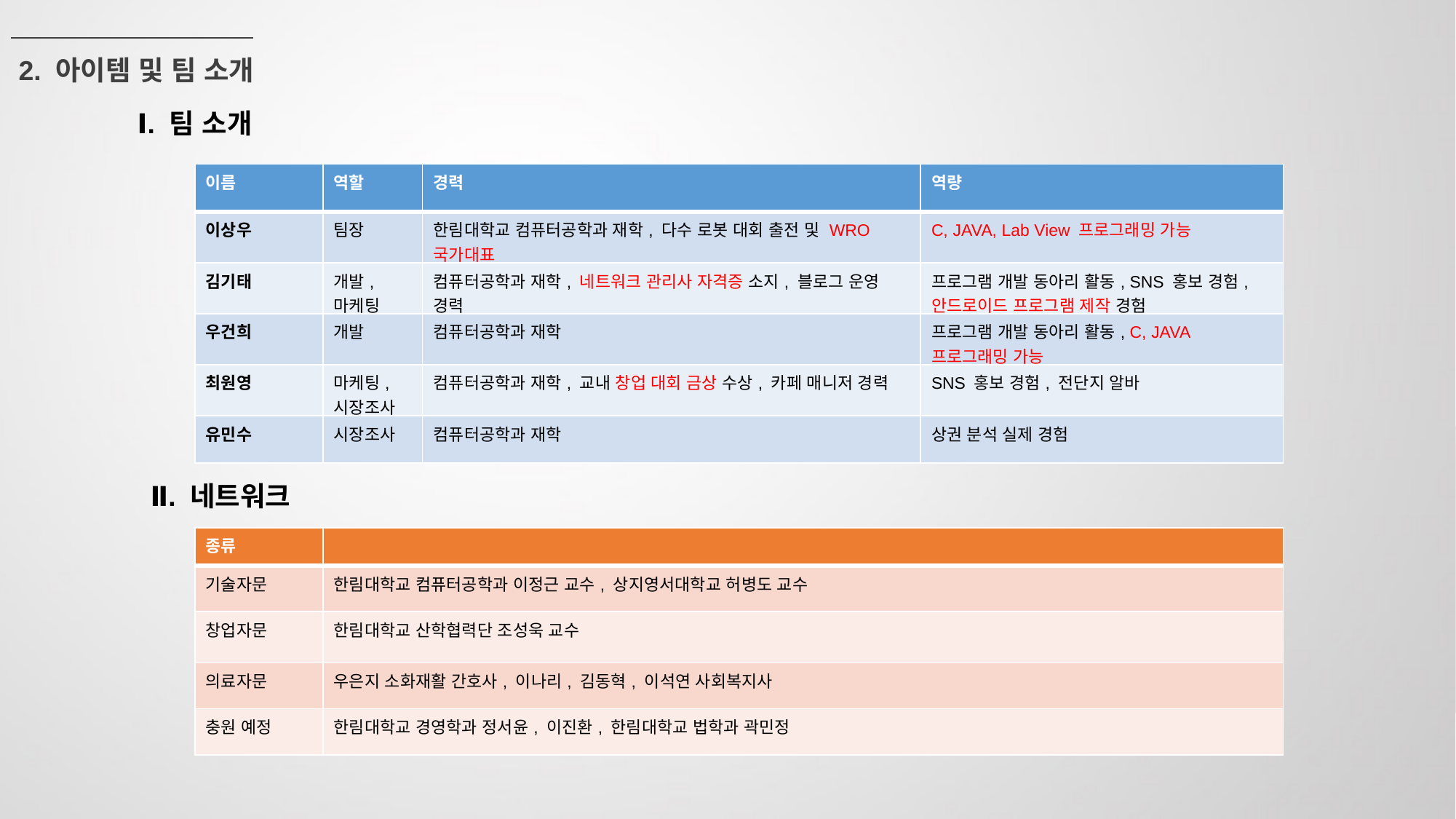

2. 아이템 및 팀 소개
Ⅰ. 팀 소개
| 이름 | 역할 | 경력 | 역량 |
| --- | --- | --- | --- |
| 이상우 | 팀장 | 한림대학교 컴퓨터공학과 재학, 다수 로봇 대회 출전 및 WRO 국가대표 | C, JAVA, Lab View 프로그래밍 가능 |
| 김기태 | 개발, 마케팅 | 컴퓨터공학과 재학, 네트워크 관리사 자격증 소지, 블로그 운영 경력 | 프로그램 개발 동아리 활동, SNS 홍보 경험, 안드로이드 프로그램 제작 경험 |
| 우건희 | 개발 | 컴퓨터공학과 재학 | 프로그램 개발 동아리 활동, C, JAVA 프로그래밍 가능 |
| 최원영 | 마케팅, 시장조사 | 컴퓨터공학과 재학, 교내 창업 대회 금상 수상, 카페 매니저 경력 | SNS 홍보 경험, 전단지 알바 |
| 유민수 | 시장조사 | 컴퓨터공학과 재학 | 상권 분석 실제 경험 |
Ⅱ. 네트워크
| 종류 |  |
| --- | --- |
| 기술자문 | 한림대학교 컴퓨터공학과 이정근 교수, 상지영서대학교 허병도 교수 |
| 창업자문 | 한림대학교 산학협력단 조성욱 교수 |
| 의료자문 | 우은지 소화재활 간호사, 이나리, 김동혁, 이석연 사회복지사 |
| 충원 예정 | 한림대학교 경영학과 정서윤, 이진환, 한림대학교 법학과 곽민정 |